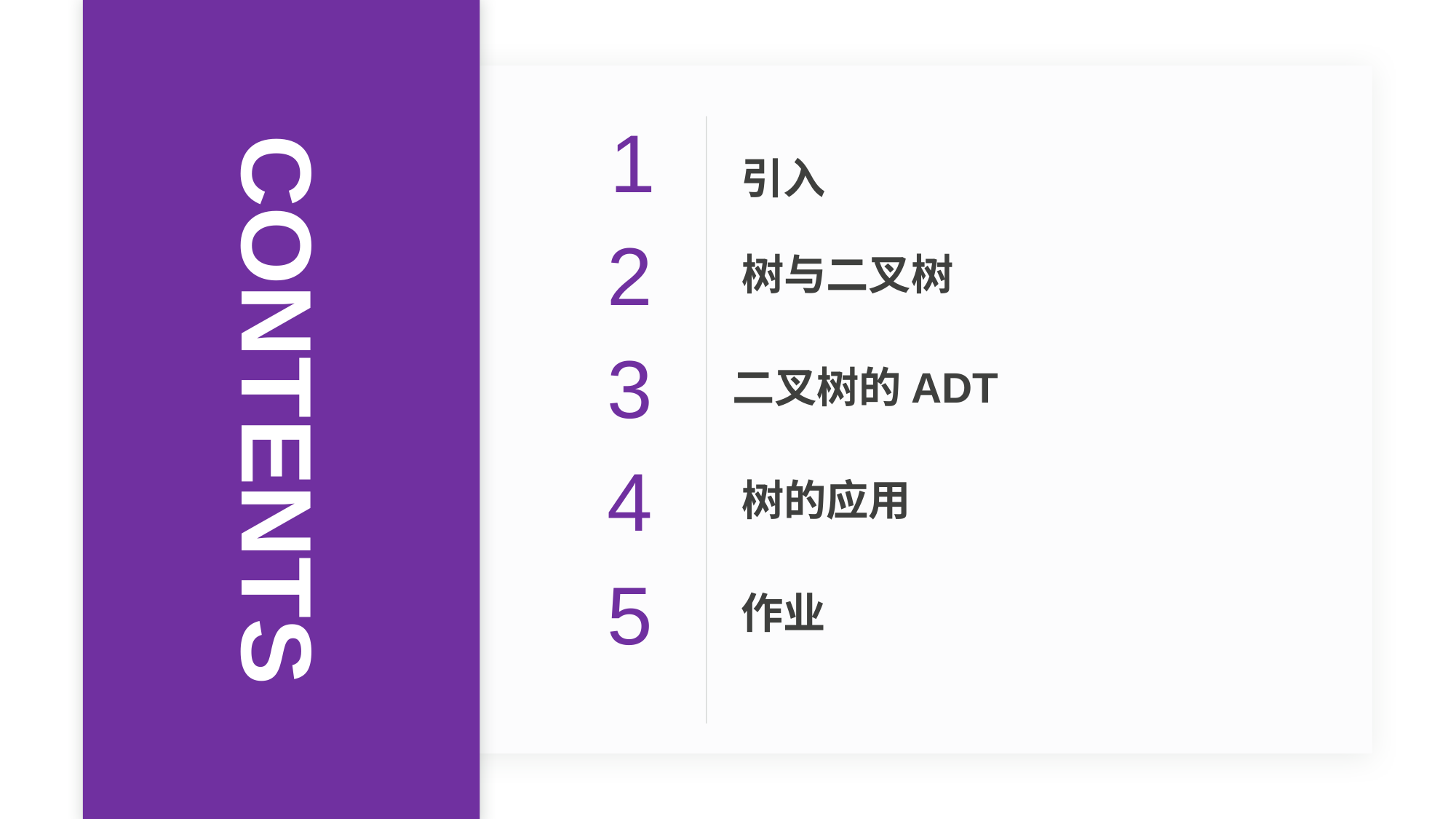

1
引入
2
树与二叉树
3
CONTENTS
二叉树的ADT
4
树的应用
5
作业